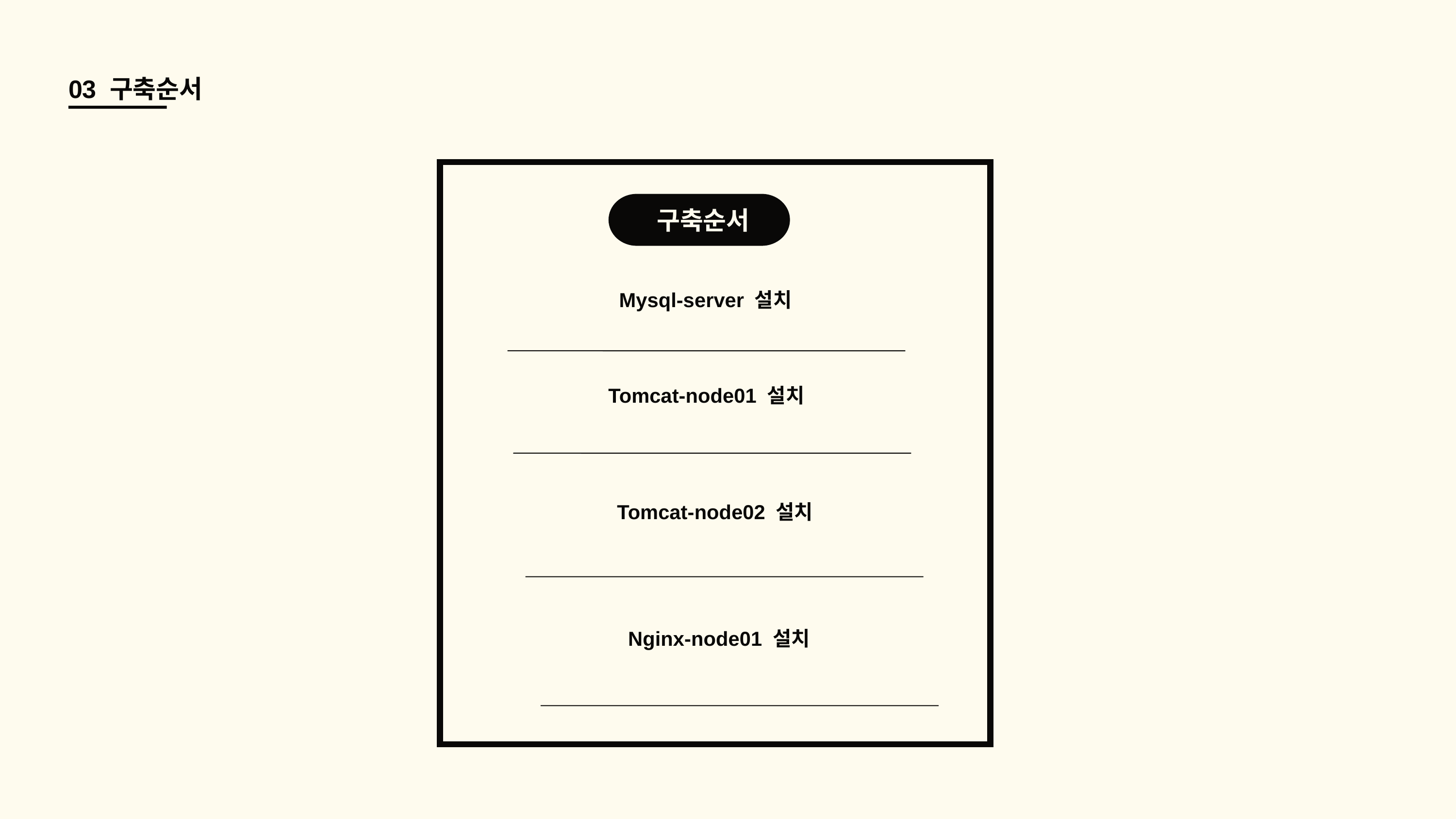

03 구축순서

Tomcat-node01 설치

Tomcat-node02 설치

Nginx-node01 설치

구축순서
Mysql-server 설치